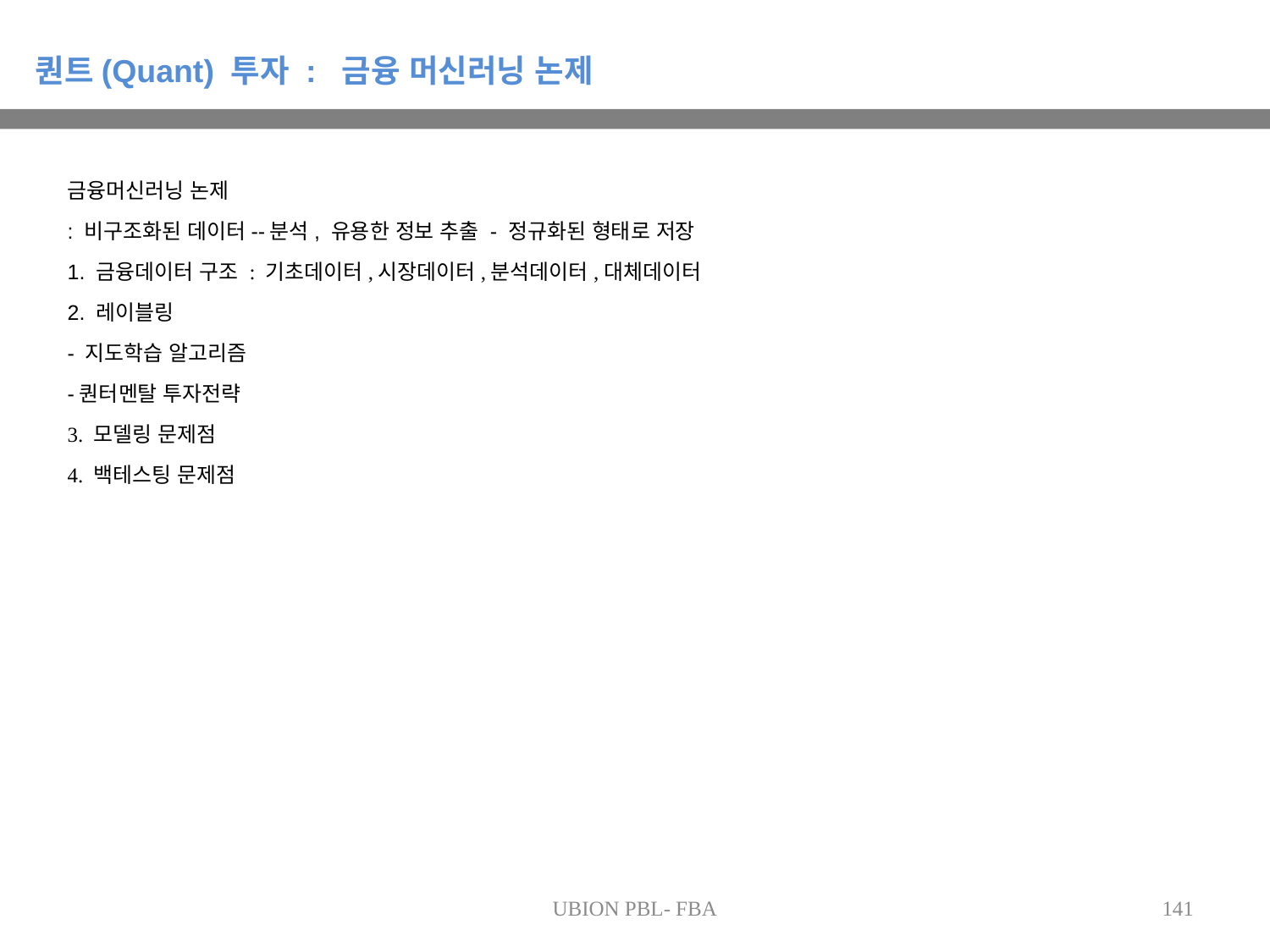

퀀트(Quant) 투자 :  금융 머신러닝 논제

금융머신러닝 논제
: 비구조화된 데이터--분석, 유용한 정보 추출 - 정규화된 형태로 저장
1. 금융데이터 구조 : 기초데이터,시장데이터,분석데이터,대체데이터
2. 레이블링
- 지도학습 알고리즘
-퀀터멘탈 투자전략
3. 모델링 문제점
4. 백테스팅 문제점
UBION PBL- FBA
141